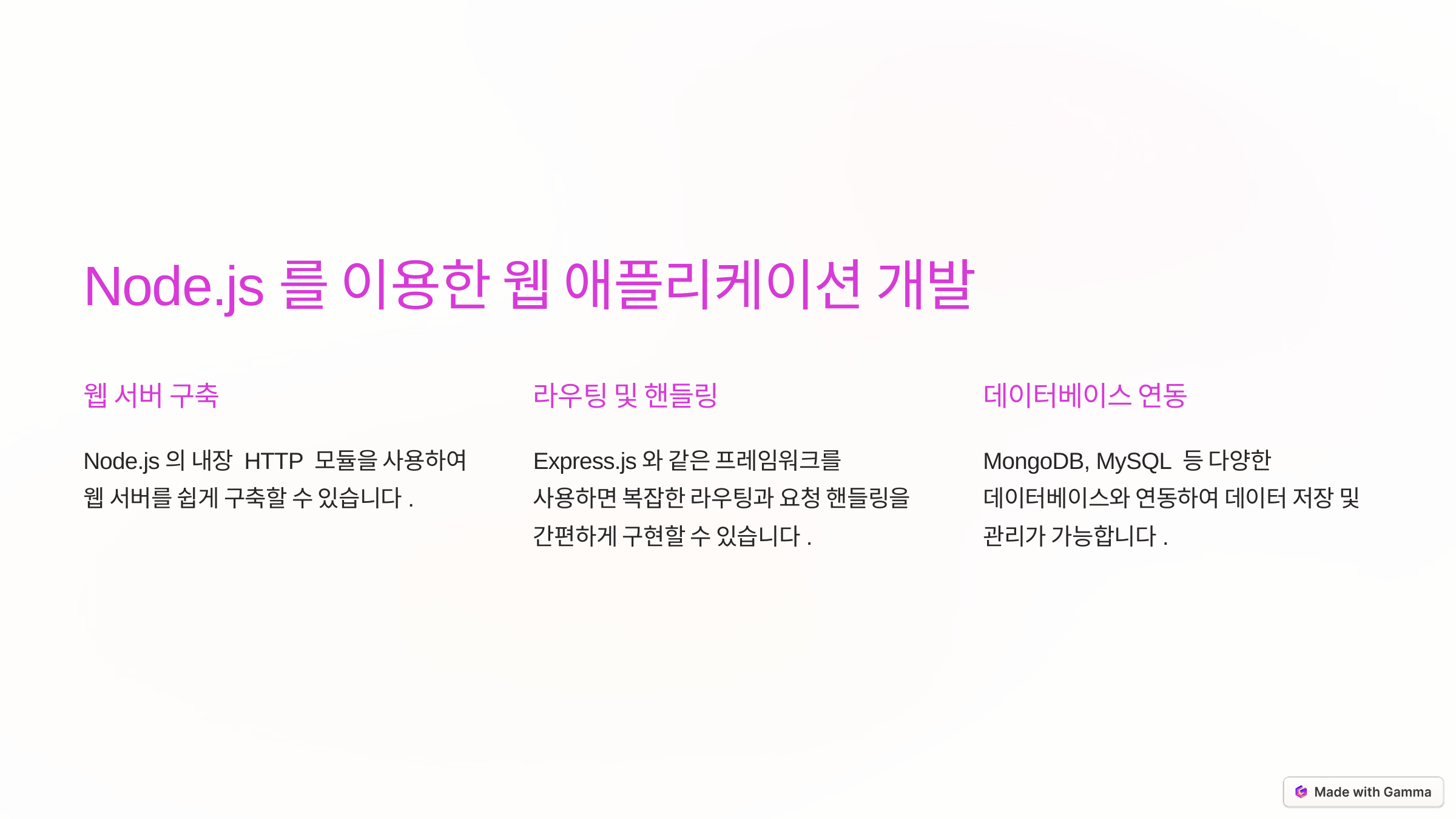

Node.js를 이용한 웹 애플리케이션 개발
웹 서버 구축
라우팅 및 핸들링
데이터베이스 연동
Node.js의 내장 HTTP 모듈을 사용하여 웹 서버를 쉽게 구축할 수 있습니다.
Express.js와 같은 프레임워크를 사용하면 복잡한 라우팅과 요청 핸들링을 간편하게 구현할 수 있습니다.
MongoDB, MySQL 등 다양한 데이터베이스와 연동하여 데이터 저장 및 관리가 가능합니다.